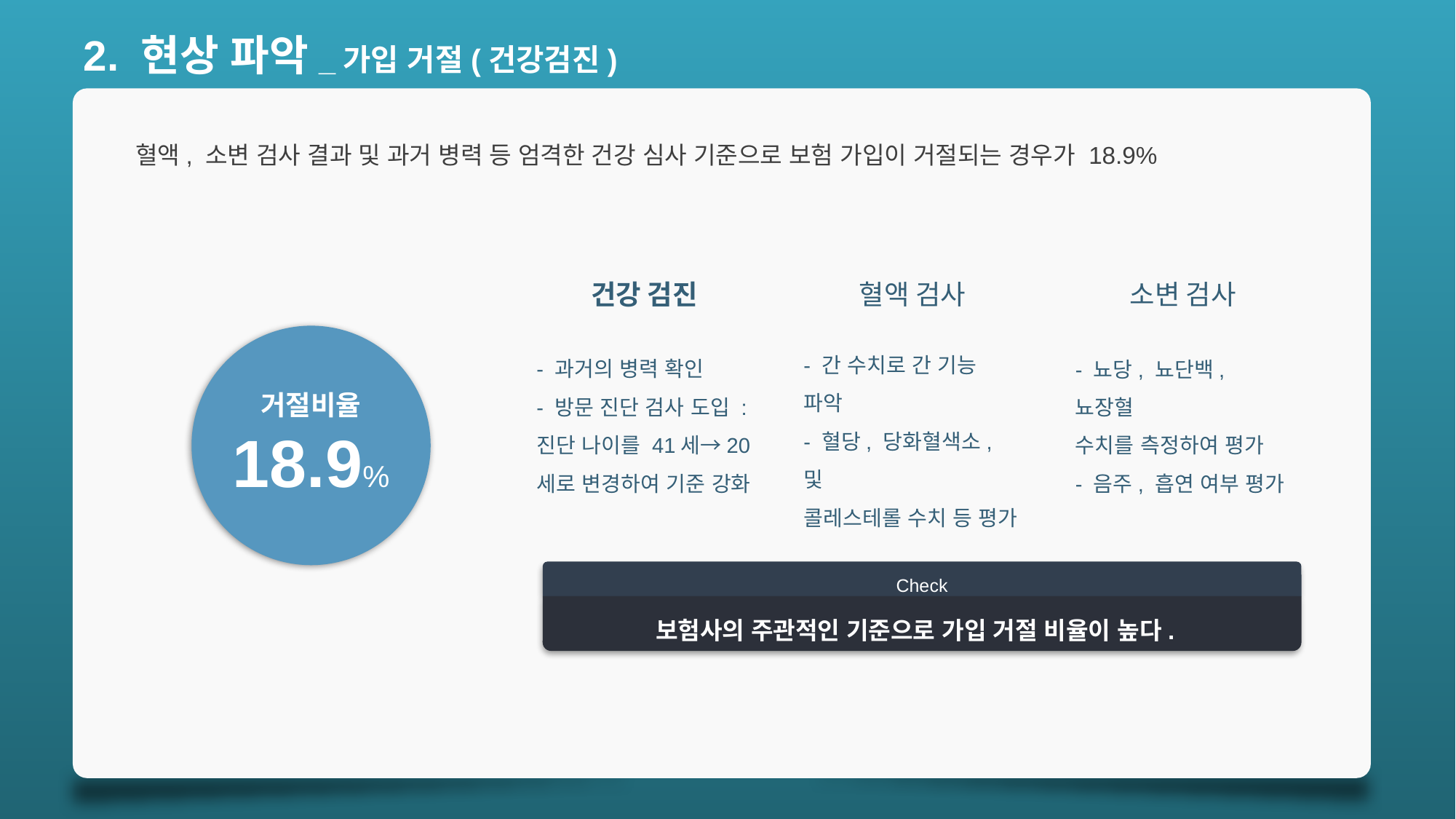

2. 현상 파악_가입 거절(건강검진)
혈액, 소변 검사 결과 및 과거 병력 등 엄격한 건강 심사 기준으로 보험 가입이 거절되는 경우가 18.9%

소변 검사

- 뇨당, 뇨단백, 뇨장혈
수치를 측정하여 평가
- 음주, 흡연 여부 평가

건강 검진

- 과거의 병력 확인
- 방문 진단 검사 도입 :
진단 나이를 41세→20세로 변경하여 기준 강화

혈액 검사

- 간 수치로 간 기능 파악
- 혈당, 당화혈색소, 및
콜레스테롤 수치 등 평가

거절비율
18.9%
Check
보험사의 주관적인 기준으로 가입 거절 비율이 높다.